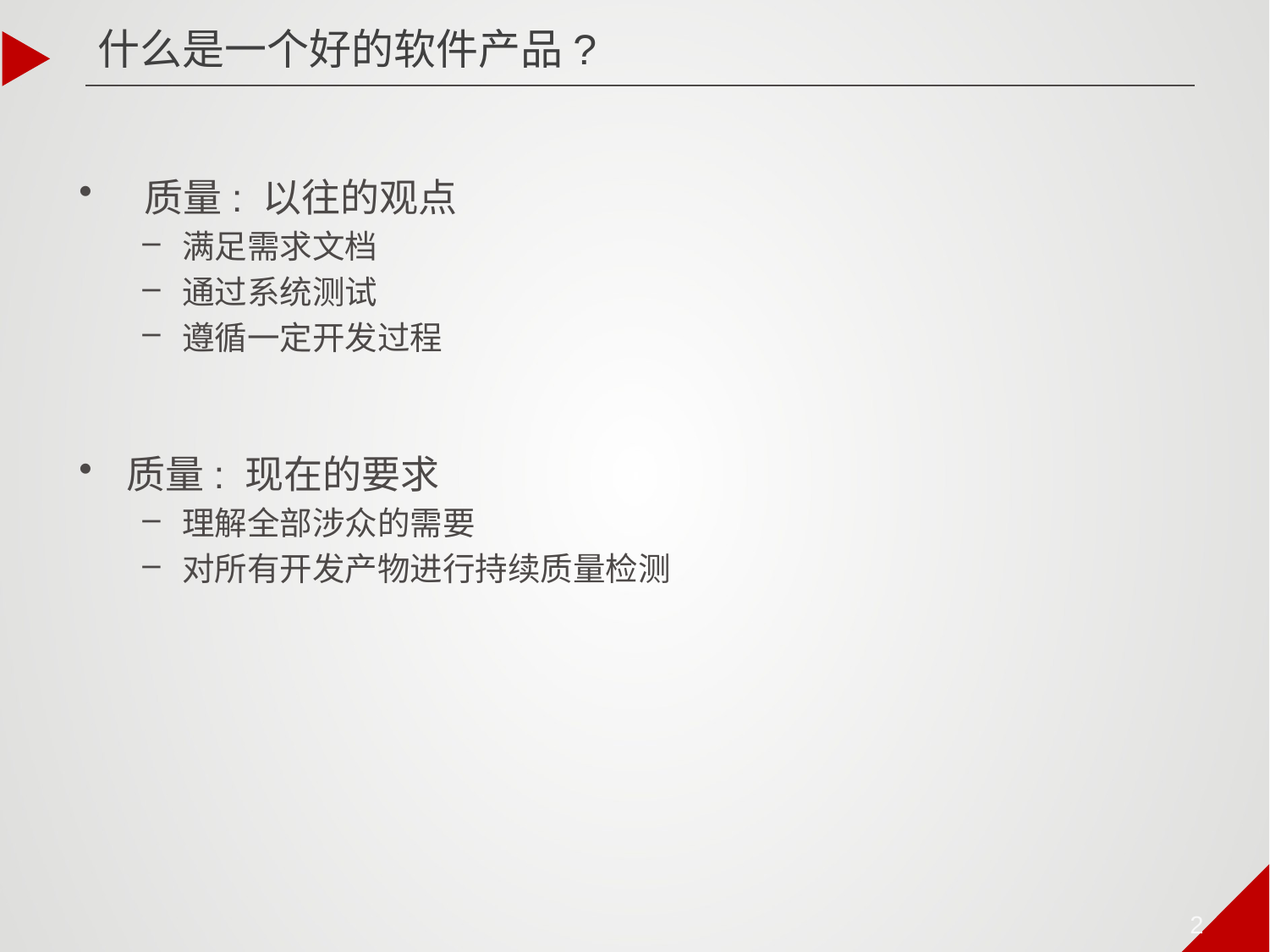

什么是一个好的软件产品?

 质量: 以往的观点
满足需求文档
通过系统测试
遵循一定开发过程

质量: 现在的要求
理解全部涉众的需要
对所有开发产物进行持续质量检测